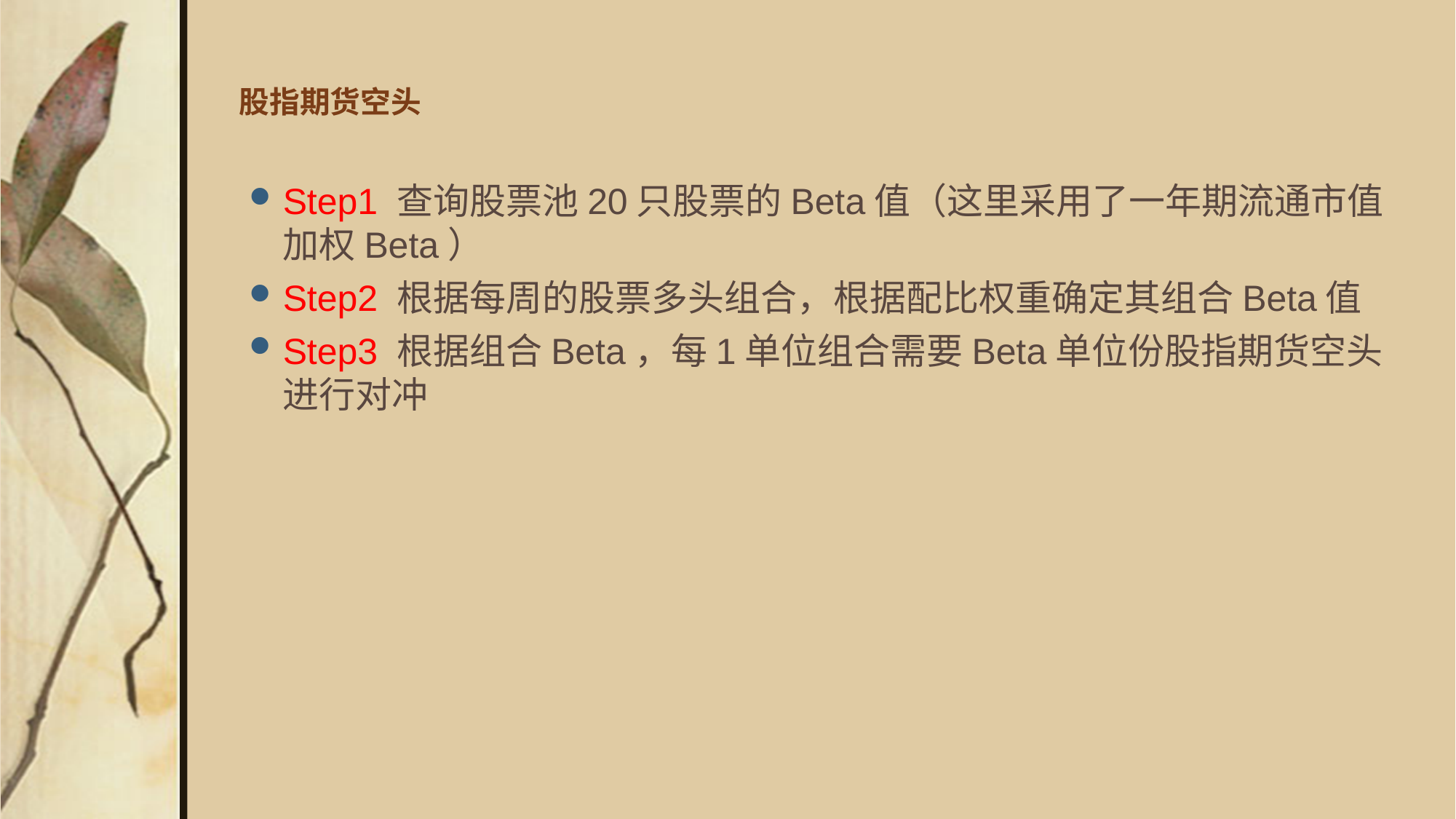

# 股指期货空头
Step1 查询股票池20只股票的Beta值（这里采用了一年期流通市值加权Beta）
Step2 根据每周的股票多头组合，根据配比权重确定其组合Beta值
Step3 根据组合Beta，每1单位组合需要Beta单位份股指期货空头进行对冲